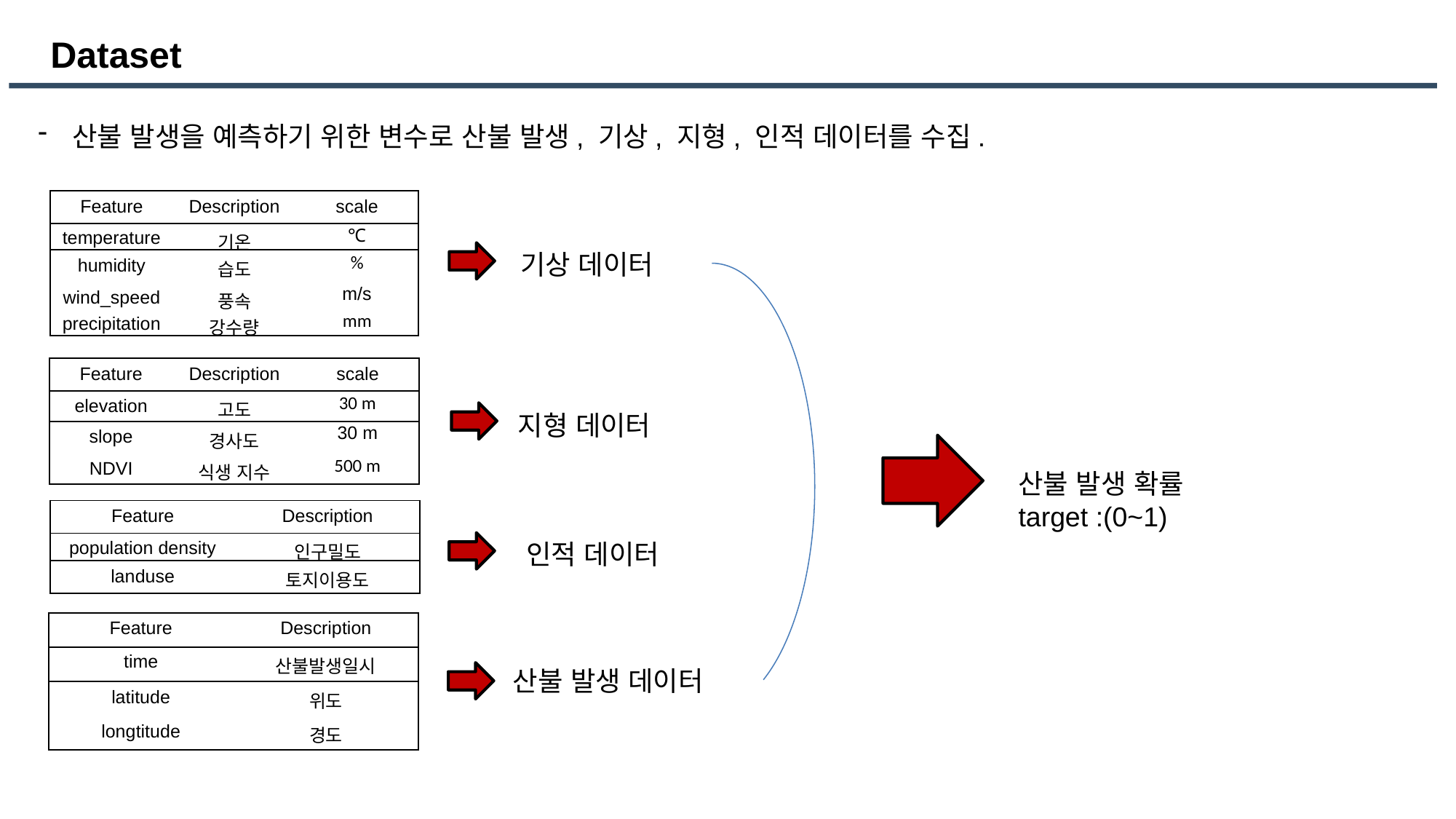

Dataset

산불 발생을 예측하기 위한 변수로 산불 발생, 기상, 지형, 인적 데이터를 수집.
| Feature | Description | scale |
| --- | --- | --- |
| temperature | 기온 | ℃ |
| humidity | 습도 | % |
| wind\_speed | 풍속 | m/s |
| precipitation | 강수량 | mm |
기상 데이터

| Feature | Description | scale |
| --- | --- | --- |
| elevation | 고도 | 30 m |
| slope | 경사도 | 30 m |
| NDVI | 식생 지수 | 500 m |

지형 데이터

산불 발생 확률  target :(0~1)
| Feature | Description |
| --- | --- |
| population density | 인구밀도 |
| landuse | 토지이용도 |
인적 데이터

| Feature | Description |
| --- | --- |
| time | 산불발생일시 |
| latitude | 위도 |
| longtitude | 경도 |
산불 발생 데이터

- 4 -